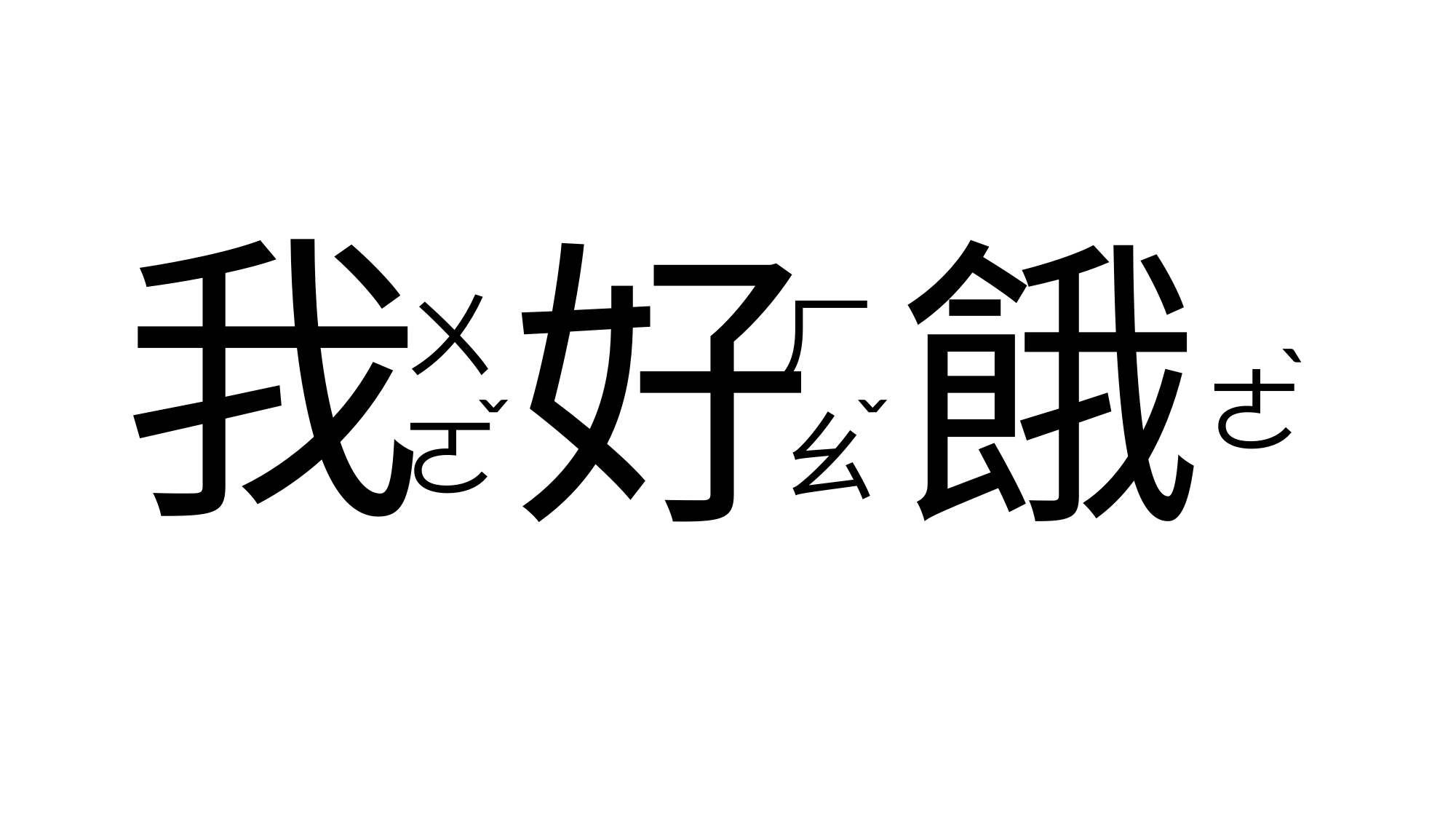

我
好
餓
ㄨ
ㄛ
ㄏ
ㄠ
ˋ
ㄜ
ˇ
ˇ